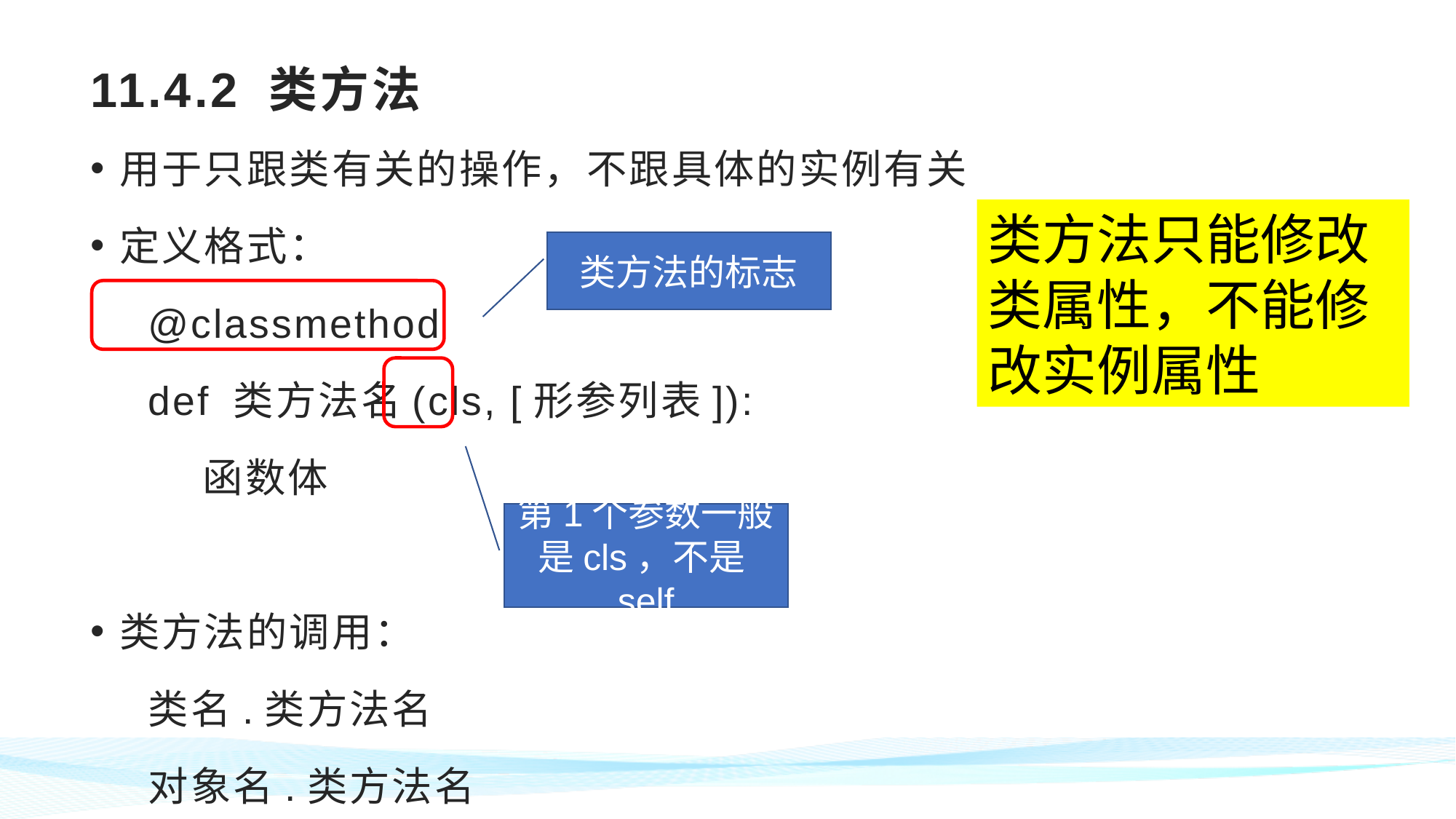

# 11.4.2 类方法
用于只跟类有关的操作，不跟具体的实例有关
定义格式：
@classmethod
def 类方法名(cls, [形参列表]):
    函数体

类方法的调用：
类名.类方法名
对象名.类方法名

类方法只能修改类属性，不能修改实例属性
类方法的标志

第1个参数一般是cls，不是self